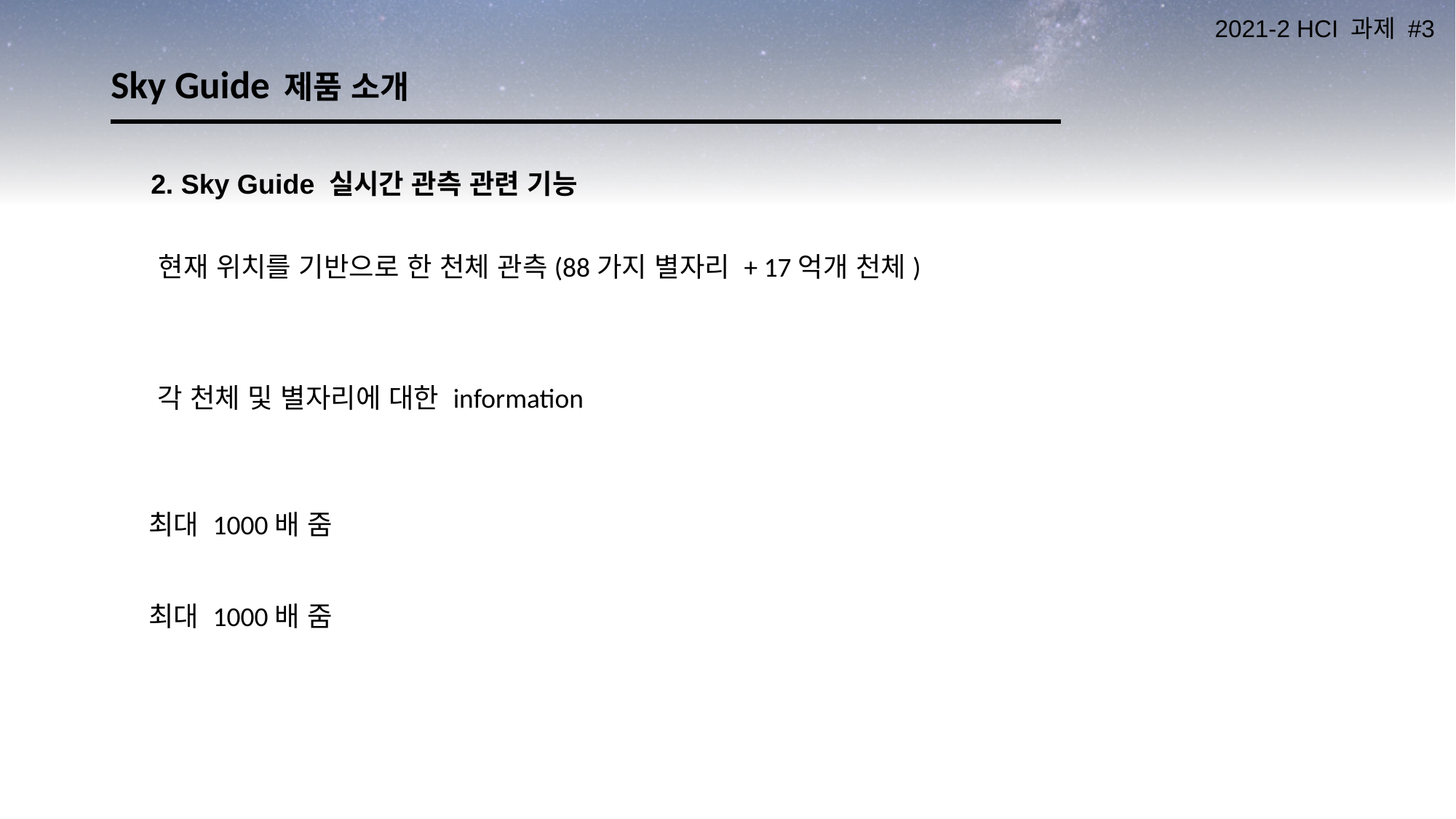

# Sky Guide 제품 소개
2. Sky Guide 실시간 관측 관련 기능
현재 위치를 기반으로 한 천체 관측(88가지 별자리 + 17억개 천체)
각 천체 및 별자리에 대한 information
최대 1000배 줌
최대 1000배 줌